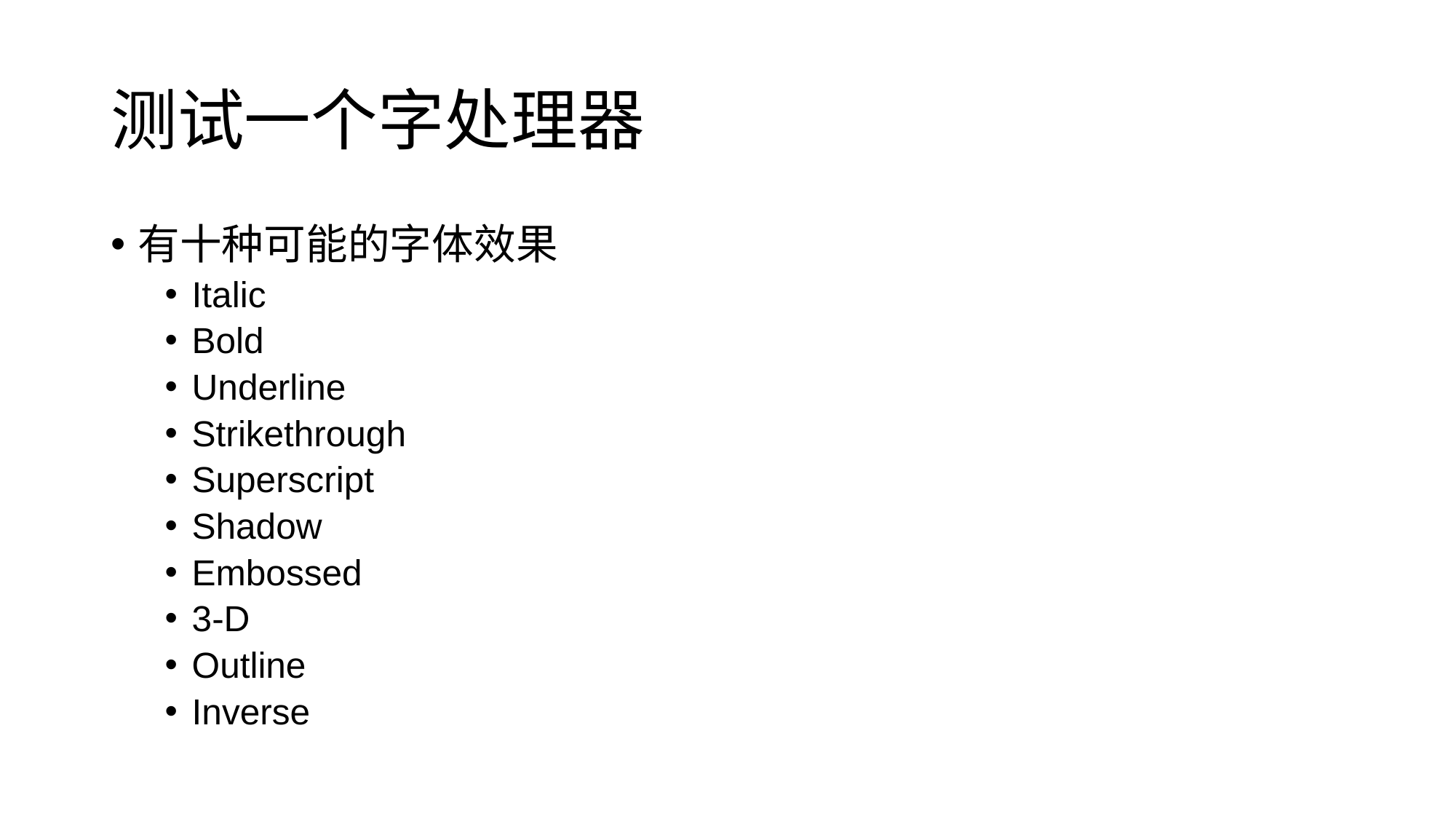

# 测试一个字处理器
有十种可能的字体效果
Italic
Bold
Underline
Strikethrough
Superscript
Shadow
Embossed
3-D
Outline
Inverse